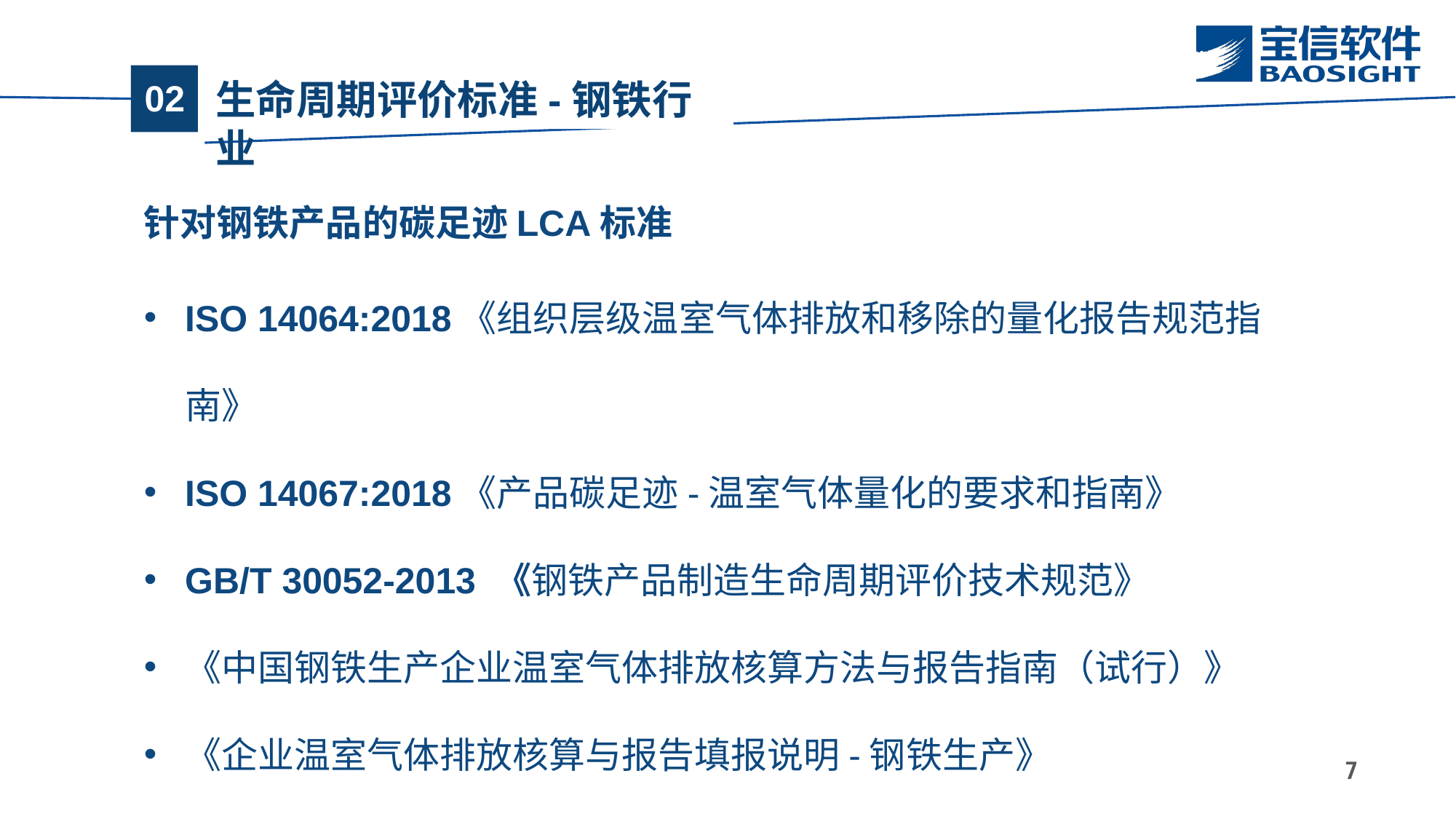

# 生命周期评价标准-钢铁行业
02
针对钢铁产品的碳足迹LCA标准
ISO 14064:2018《组织层级温室气体排放和移除的量化报告规范指南》
ISO 14067:2018《产品碳足迹-温室气体量化的要求和指南》
GB/T 30052-2013 《钢铁产品制造生命周期评价技术规范》
《中国钢铁生产企业温室气体排放核算方法与报告指南（试行）》
《企业温室气体排放核算与报告填报说明-钢铁生产》